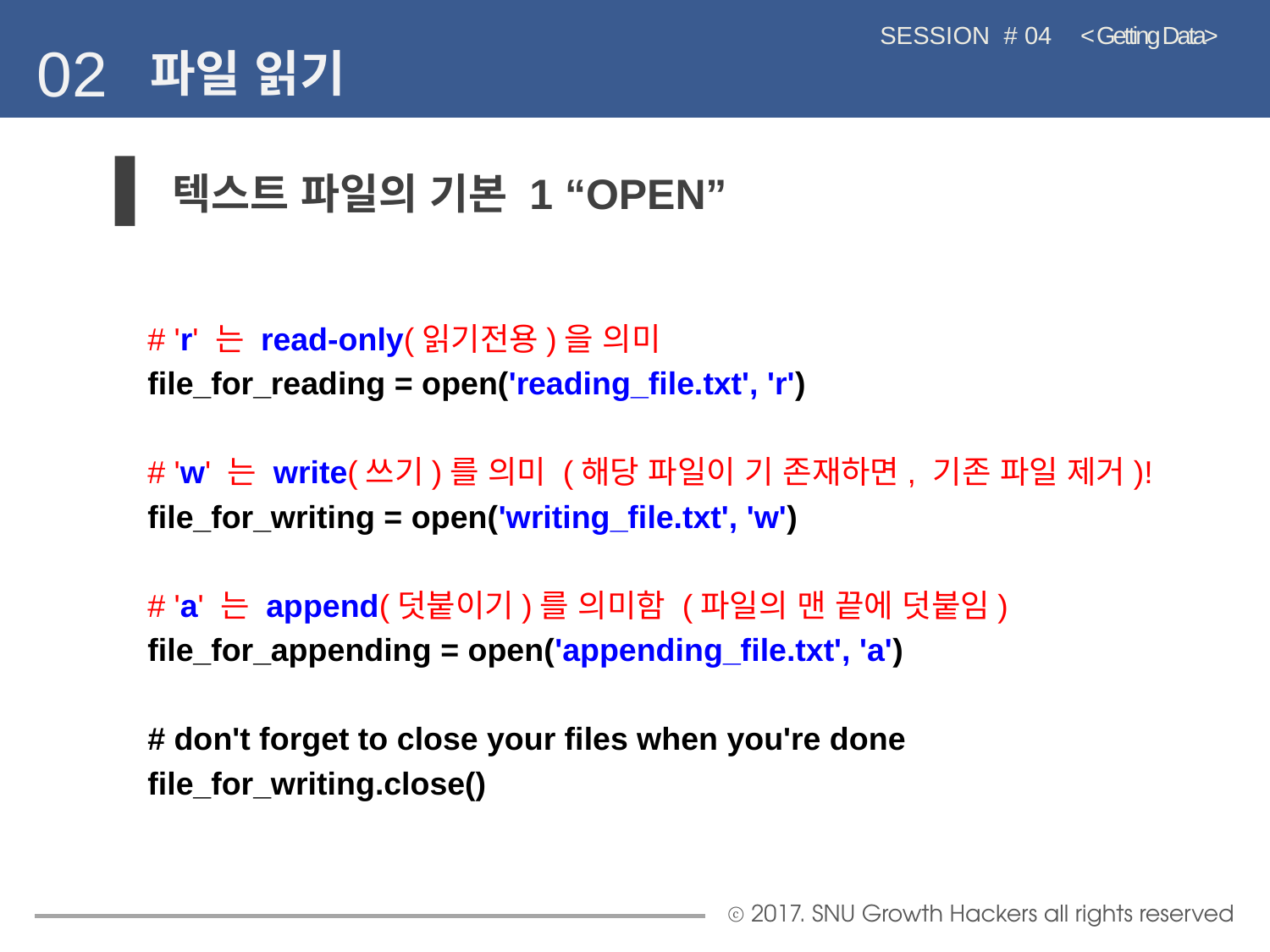

SESSION  # 04    < Getting Data>
02
파일 읽기

텍스트 파일의 기본 1 “OPEN”
# 'r' 는 read-only(읽기전용)을 의미
file_for_reading = open('reading_file.txt', 'r')

# 'w' 는 write(쓰기)를 의미 (해당 파일이 기 존재하면, 기존 파일 제거)!
file_for_writing = open('writing_file.txt', 'w')

# 'a' 는 append(덧붙이기)를 의미함 (파일의 맨 끝에 덧붙임)
file_for_appending = open('appending_file.txt', 'a')

# don't forget to close your files when you're done
file_for_writing.close()
ⓒ 2017. SNU Growth Hackers all rights reserved